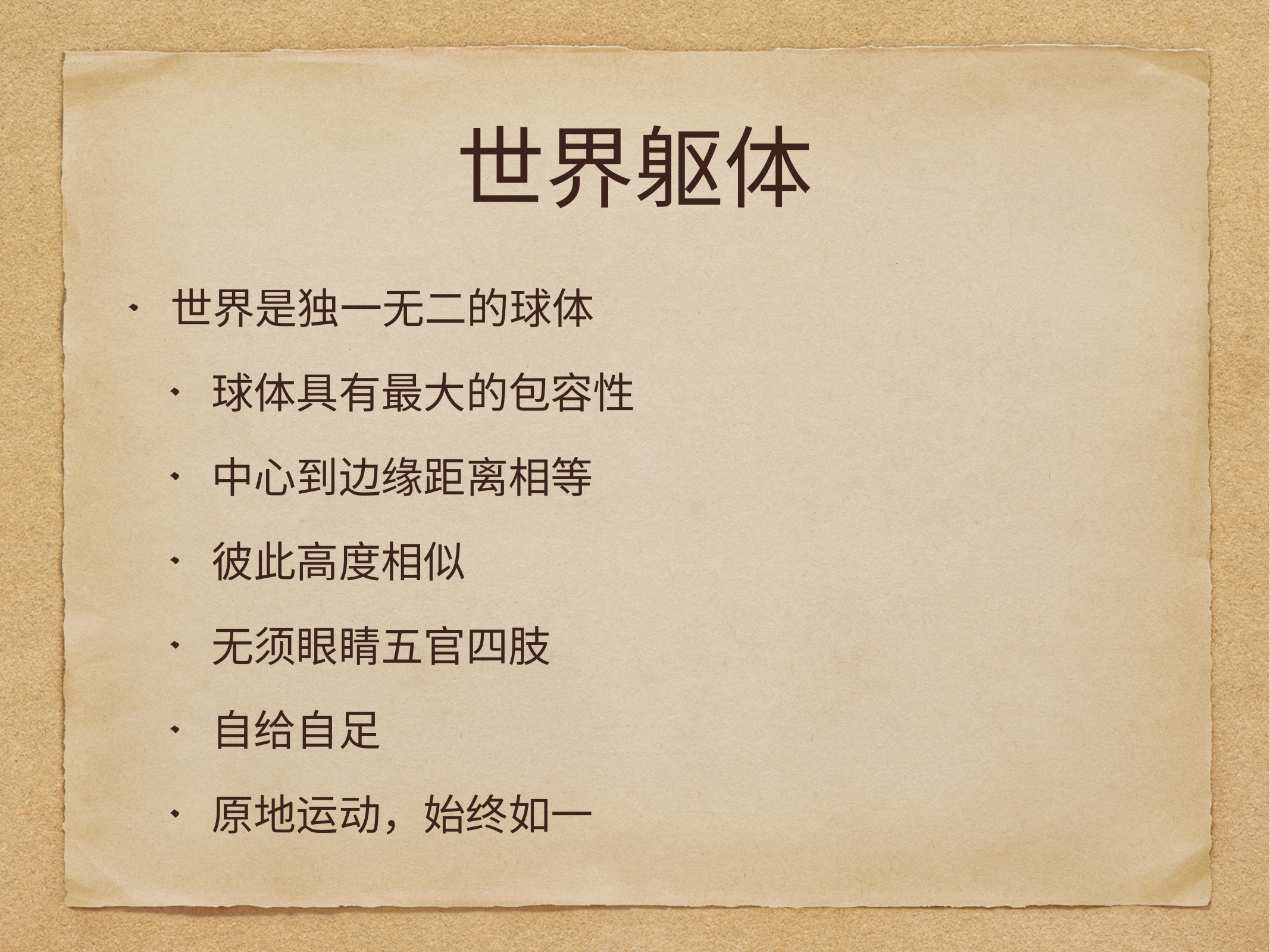

# 世界躯体
世界是独一无二的球体
球体具有最大的包容性
中心到边缘距离相等
彼此高度相似
无须眼睛五官四肢
自给自足
原地运动，始终如一